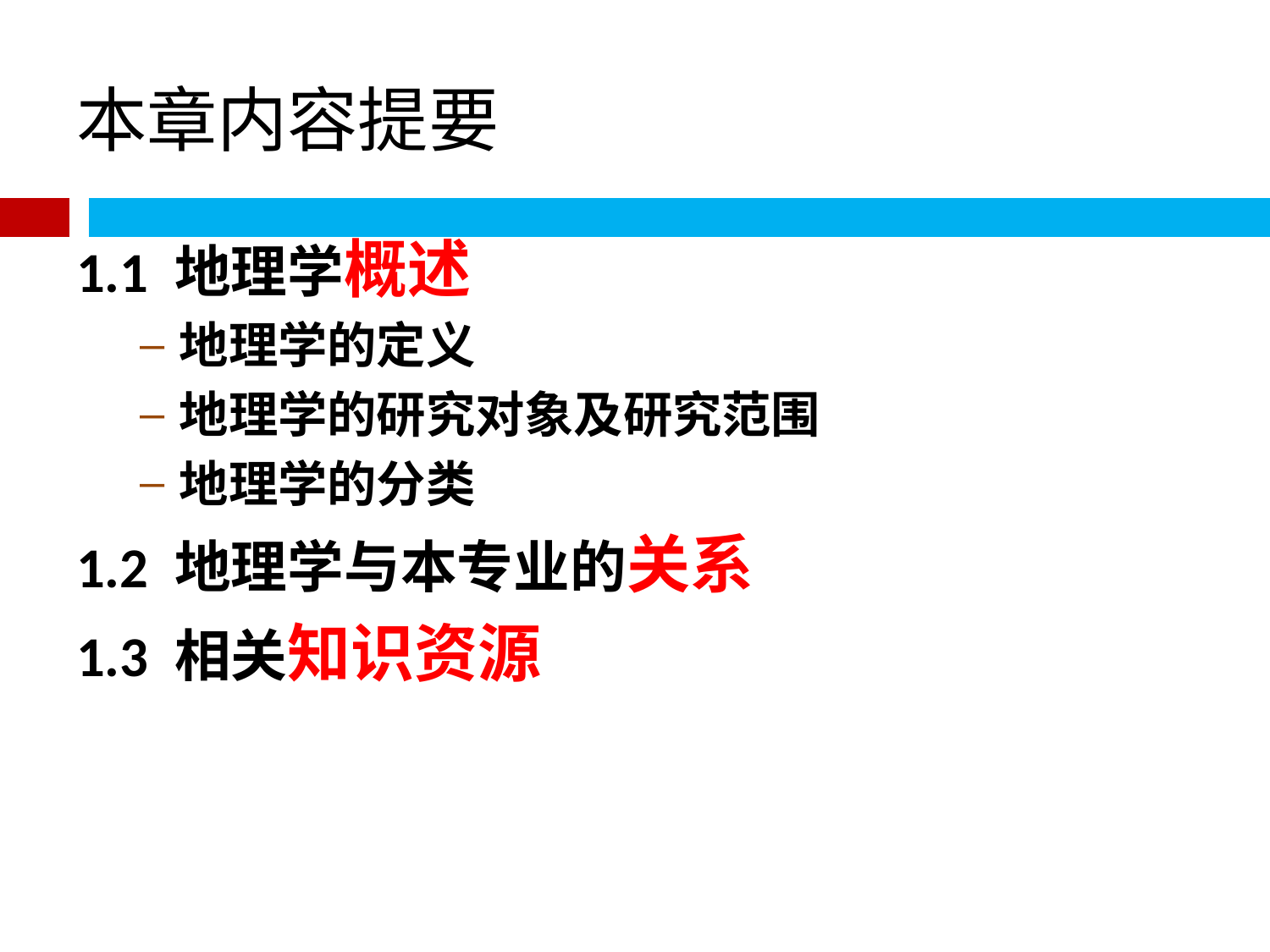

# 本章内容提要
1.1 地理学概述
地理学的定义
地理学的研究对象及研究范围
地理学的分类
1.2 地理学与本专业的关系
1.3 相关知识资源